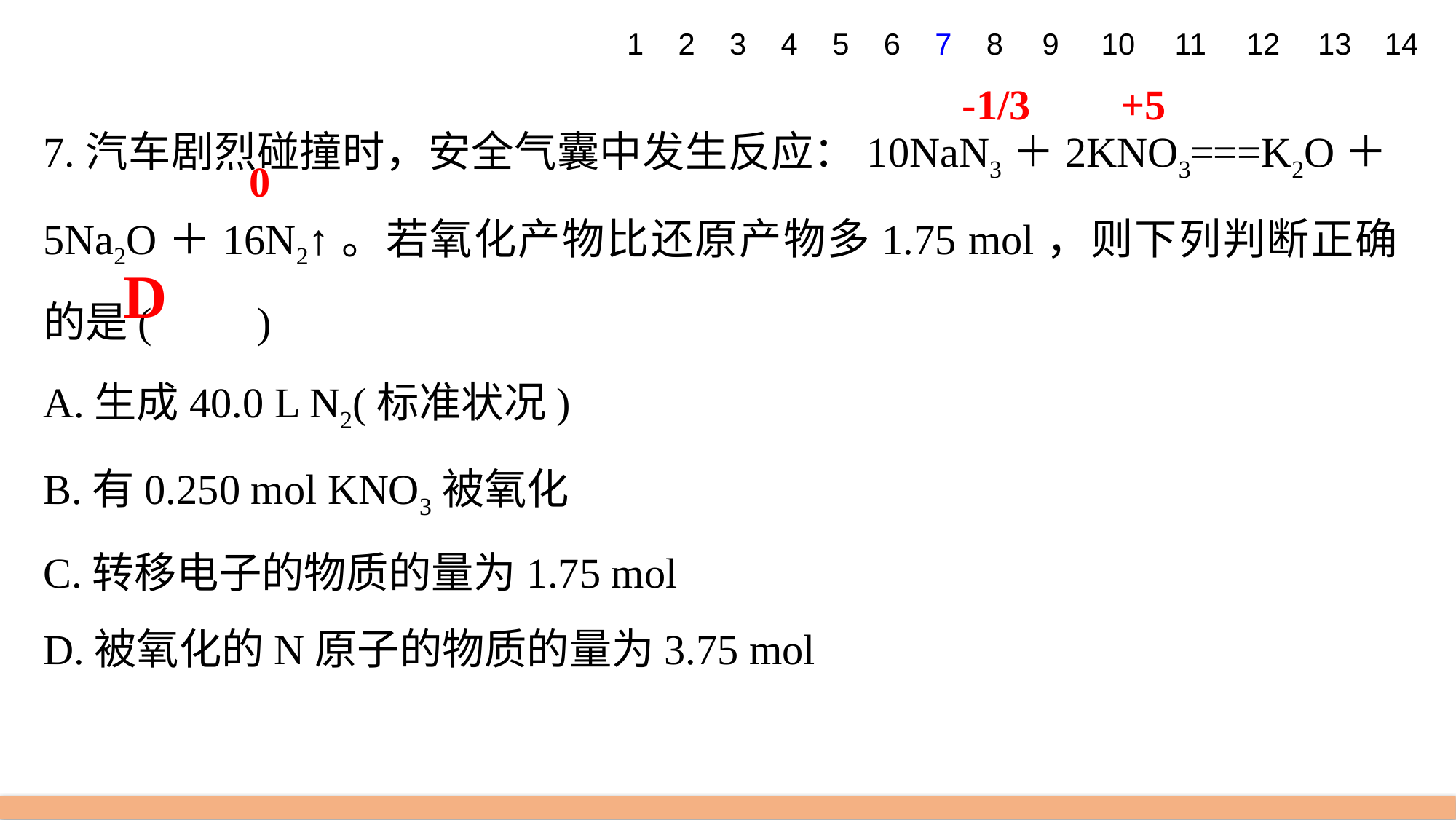

1
2
3
4
5
6
7
8
9
10
11
12
13
14
-1/3
+5
7.汽车剧烈碰撞时，安全气囊中发生反应：10NaN3＋2KNO3===K2O＋5Na2O＋16N2↑。若氧化产物比还原产物多1.75 mol，则下列判断正确的是(　　)
A.生成40.0 L N2(标准状况)
B.有0.250 mol KNO3被氧化
C.转移电子的物质的量为1.75 mol
D.被氧化的N原子的物质的量为3.75 mol
0
D